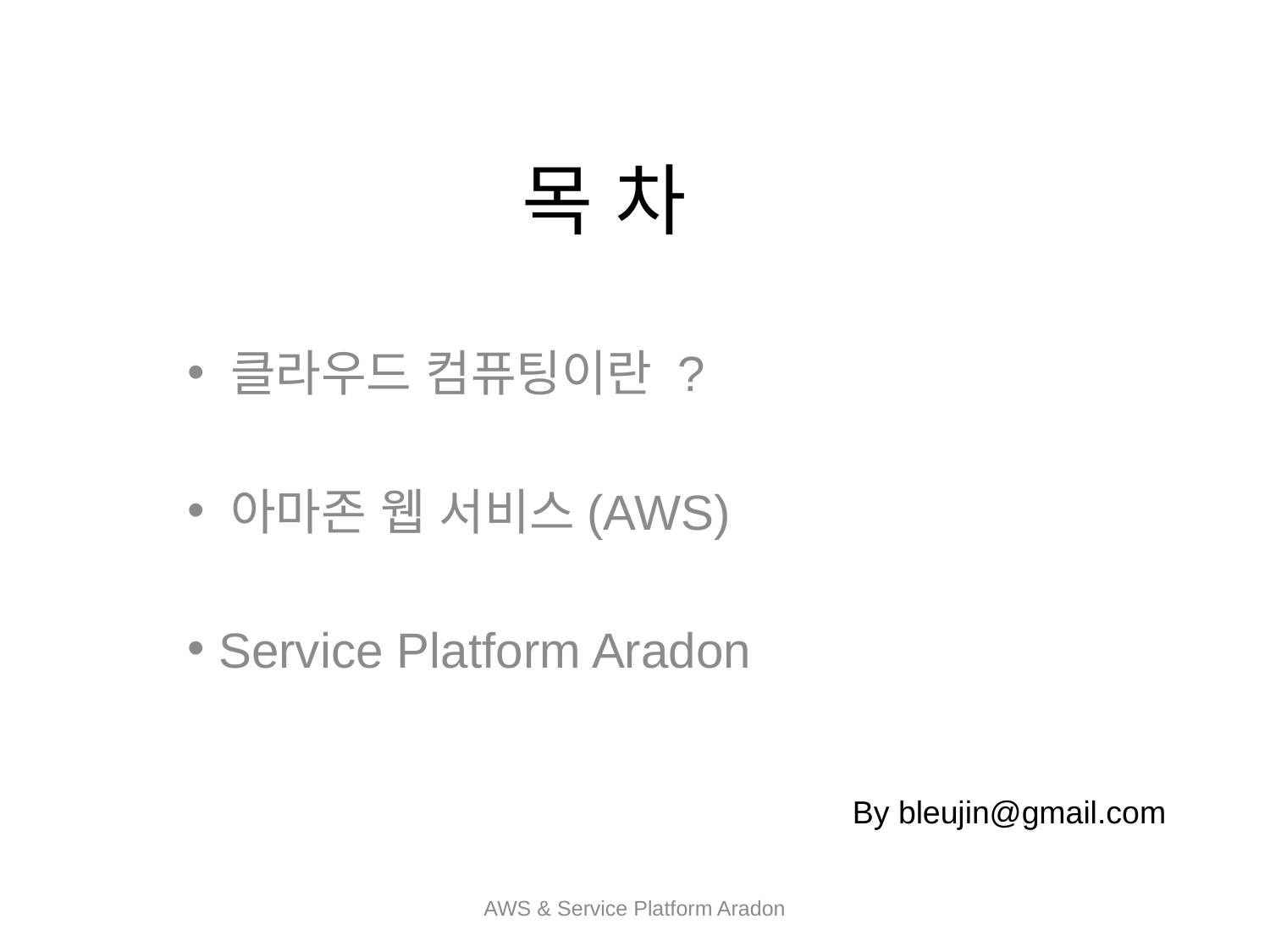

# 목 차
 클라우드 컴퓨팅이란 ?

 아마존 웹 서비스(AWS)

 Service Platform Aradon
By bleujin@gmail.com
AWS & Service Platform Aradon